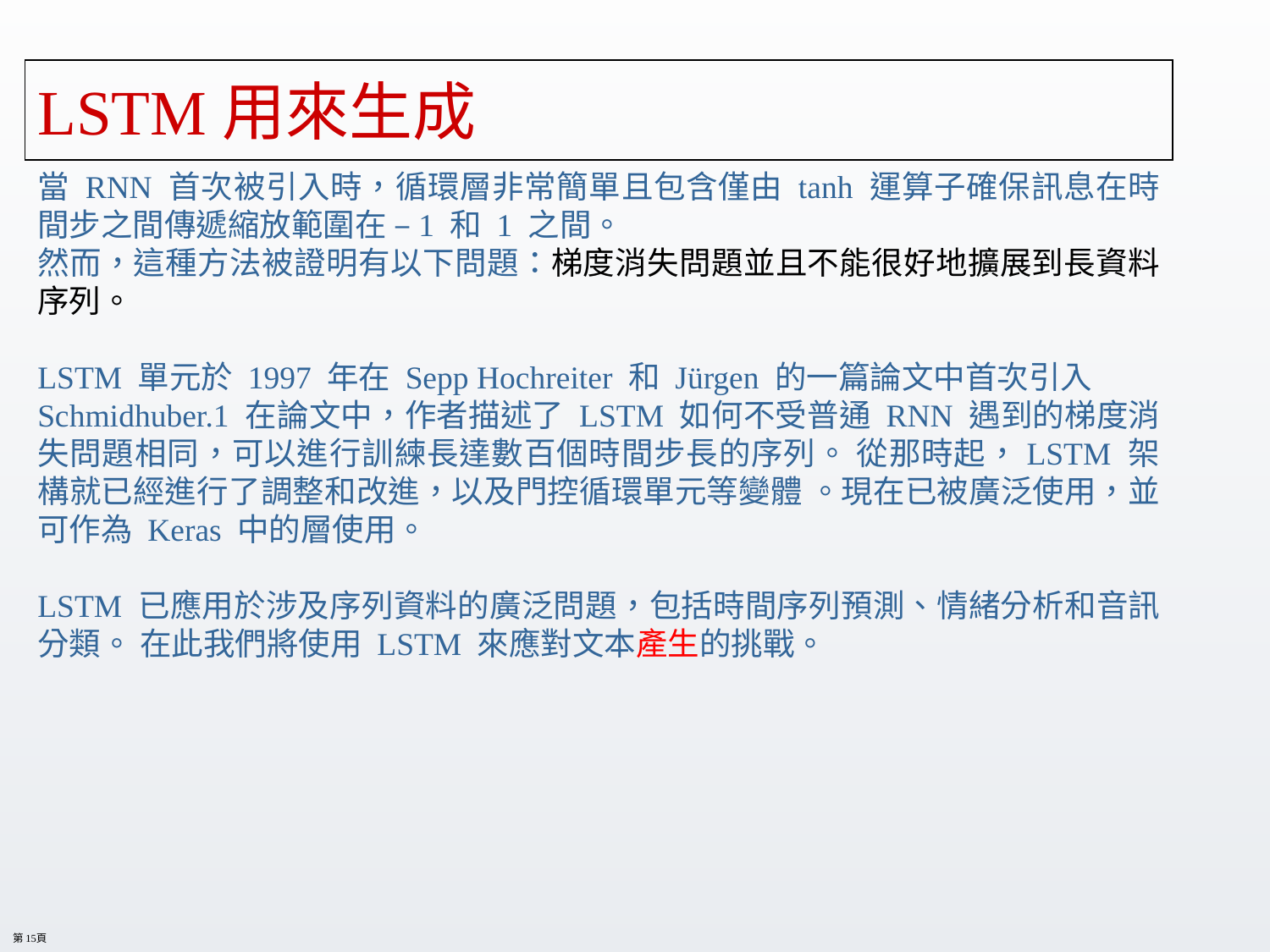

# LSTM用來生成
當 RNN 首次被引入時，循環層非常簡單且包含僅由 tanh 運算子確保訊息在時間步之間傳遞縮放範圍在 –1 和 1 之間。
然而，這種方法被證明有以下問題：梯度消失問題並且不能很好地擴展到長資料序列。

LSTM 單元於 1997 年在 Sepp Hochreiter 和 Jürgen 的一篇論文中首次引入
Schmidhuber.1 在論文中，作者描述了 LSTM 如何不受普通 RNN 遇到的梯度消失問題相同，可以進行訓練長達數百個時間步長的序列。 從那時起，LSTM 架構就已經進行了調整和改進，以及門控循環單元等變體 。現在已被廣泛使用，並可作為 Keras 中的層使用。

LSTM 已應用於涉及序列資料的廣泛問題，包括時間序列預測、情緒分析和音訊分類。 在此我們將使用 LSTM 來應對文本產生的挑戰。